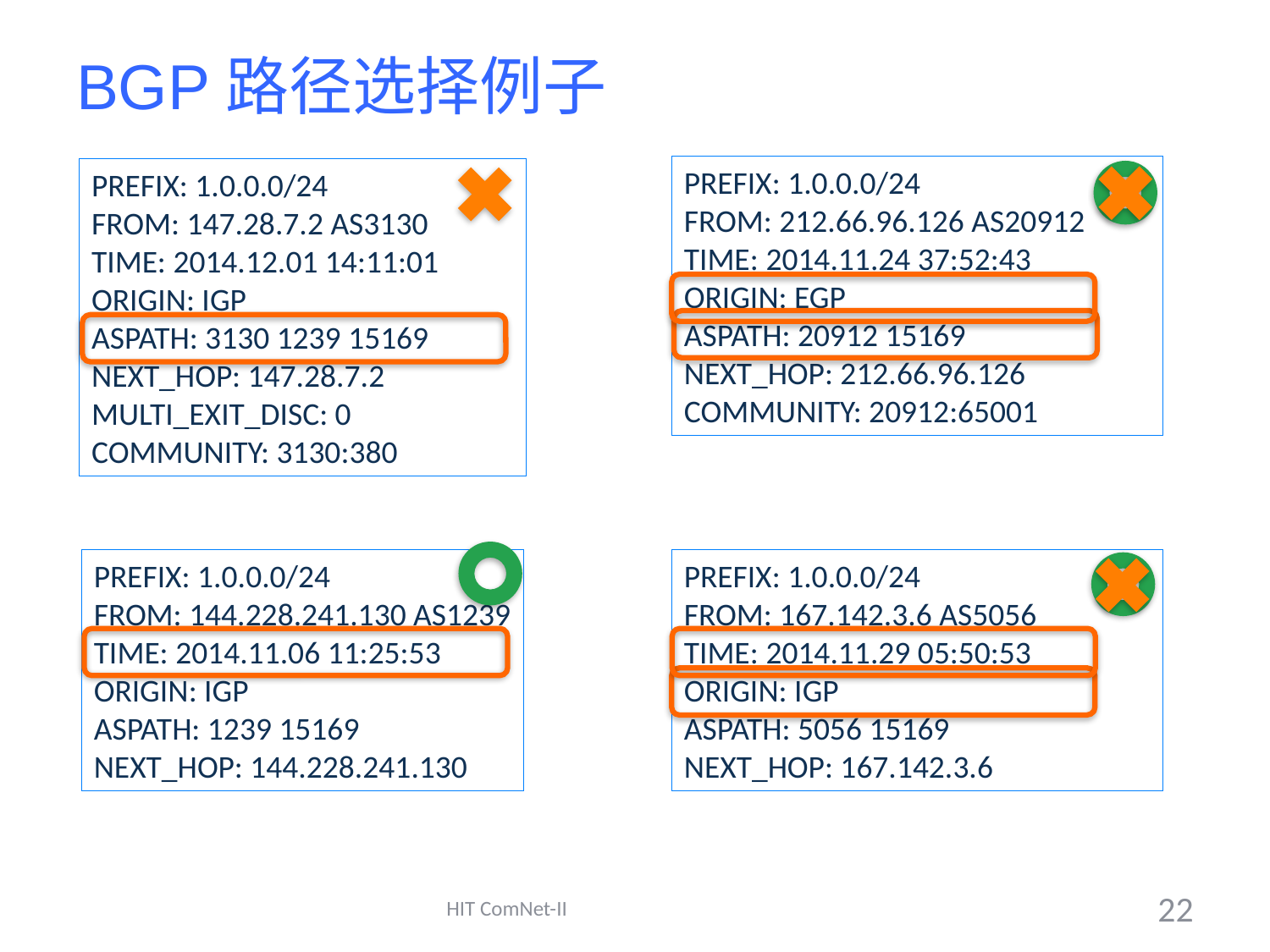

# BGP路径选择例子

PREFIX: 1.0.0.0/24
FROM: 212.66.96.126 AS20912
TIME: 2014.11.24 37:52:43
ORIGIN: EGP
ASPATH: 20912 15169
NEXT_HOP: 212.66.96.126
COMMUNITY: 20912:65001
PREFIX: 1.0.0.0/24
FROM: 147.28.7.2 AS3130
TIME: 2014.12.01 14:11:01
ORIGIN: IGP
ASPATH: 3130 1239 15169
NEXT_HOP: 147.28.7.2
MULTI_EXIT_DISC: 0
COMMUNITY: 3130:380

PREFIX: 1.0.0.0/24
FROM: 144.228.241.130 AS1239
TIME: 2014.11.06 11:25:53
ORIGIN: IGP
ASPATH: 1239 15169
NEXT_HOP: 144.228.241.130
PREFIX: 1.0.0.0/24
FROM: 167.142.3.6 AS5056
TIME: 2014.11.29 05:50:53
ORIGIN: IGP
ASPATH: 5056 15169
NEXT_HOP: 167.142.3.6

HIT ComNet-II
22